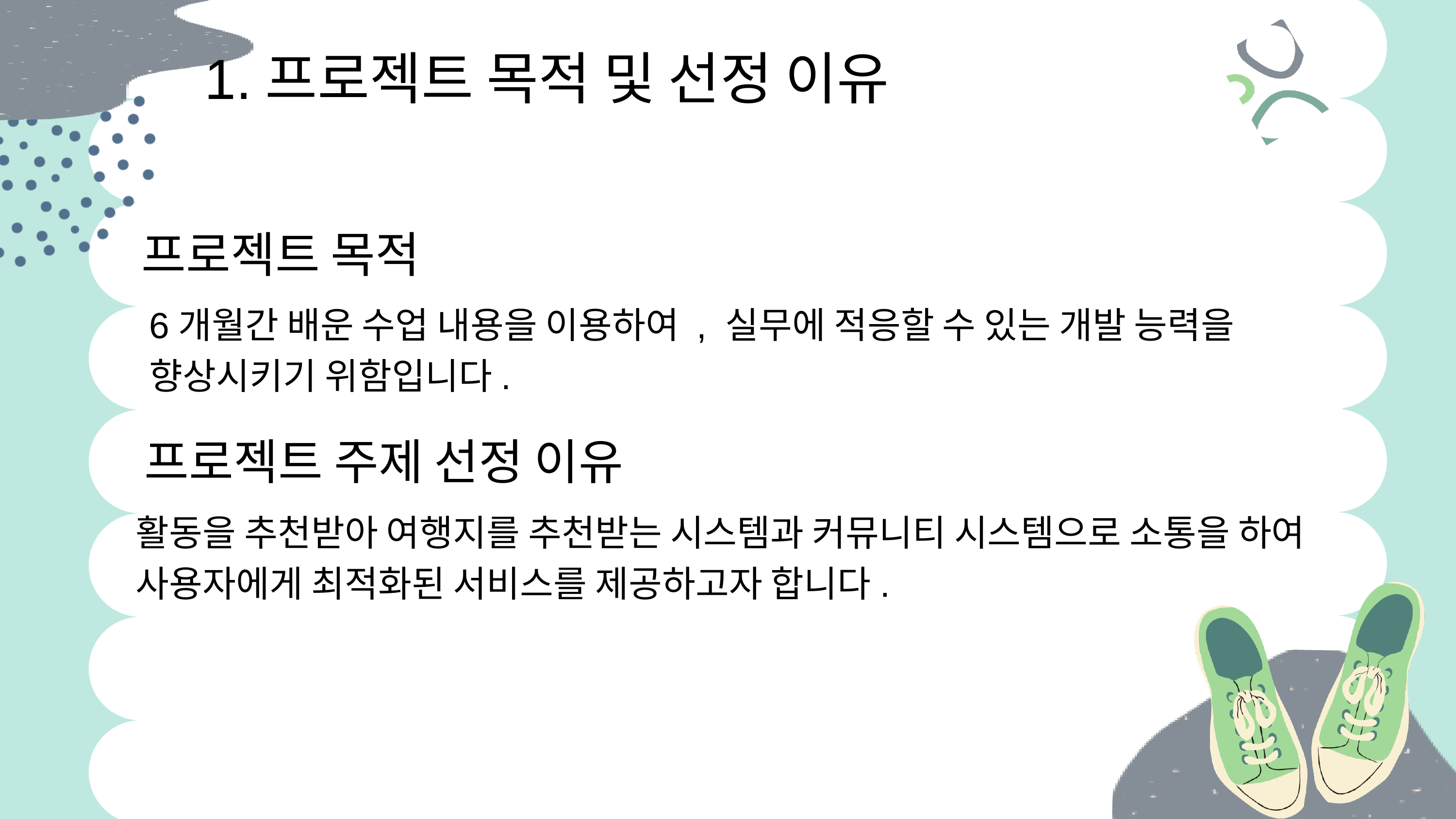

1.프로젝트 목적 및 선정 이유
프로젝트 목적
6개월간 배운 수업 내용을 이용하여 , 실무에 적응할 수 있는 개발 능력을 향상시키기 위함입니다.
프로젝트 주제 선정 이유
활동을 추천받아 여행지를 추천받는 시스템과 커뮤니티 시스템으로 소통을 하여 사용자에게 최적화된 서비스를 제공하고자 합니다.